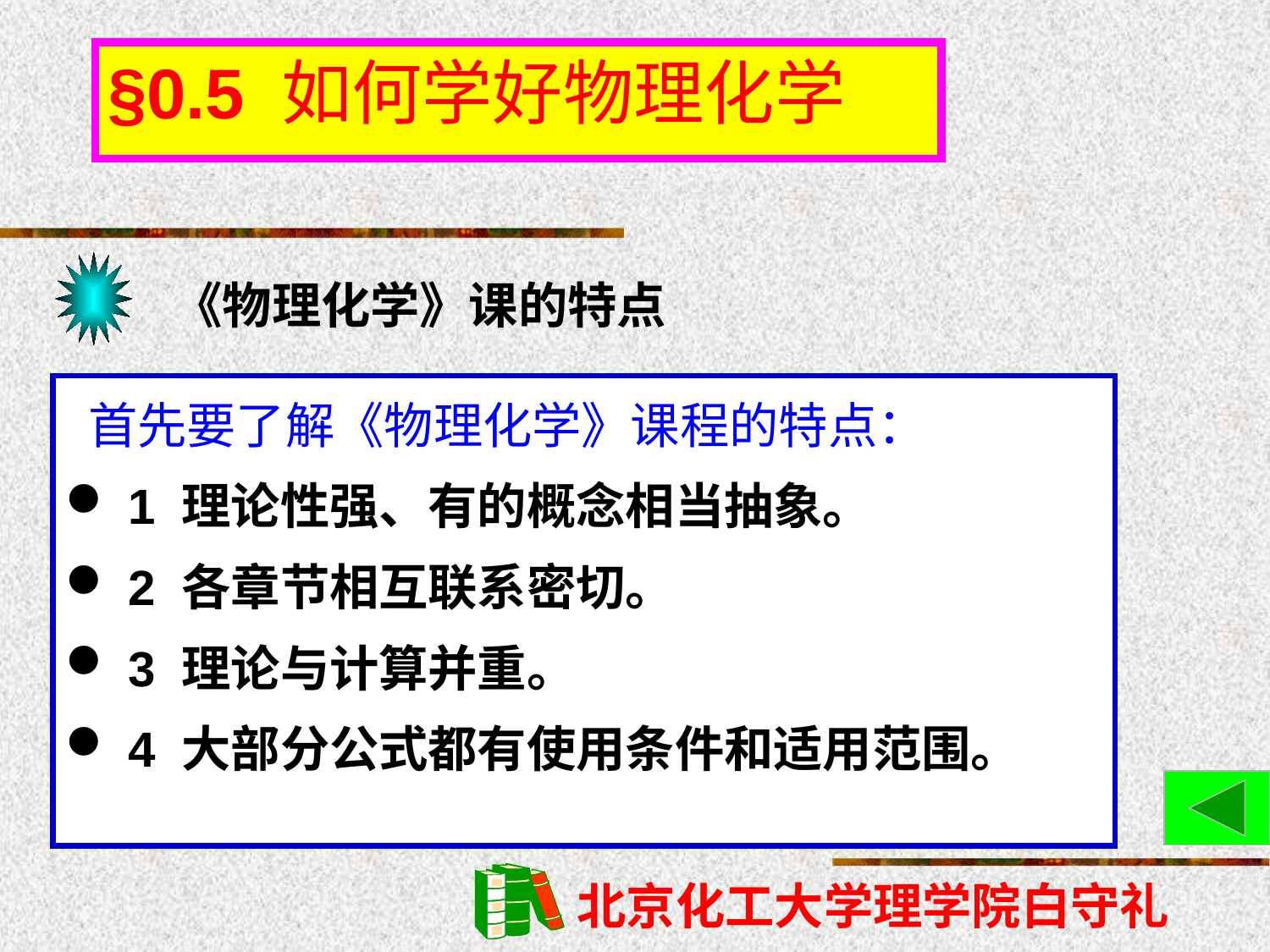

# §0.5 如何学好物理化学

《物理化学》课的特点
 首先要了解《物理化学》课程的特点：
 1 理论性强、有的概念相当抽象。
 2 各章节相互联系密切。
 3 理论与计算并重。
 4 大部分公式都有使用条件和适用范围。